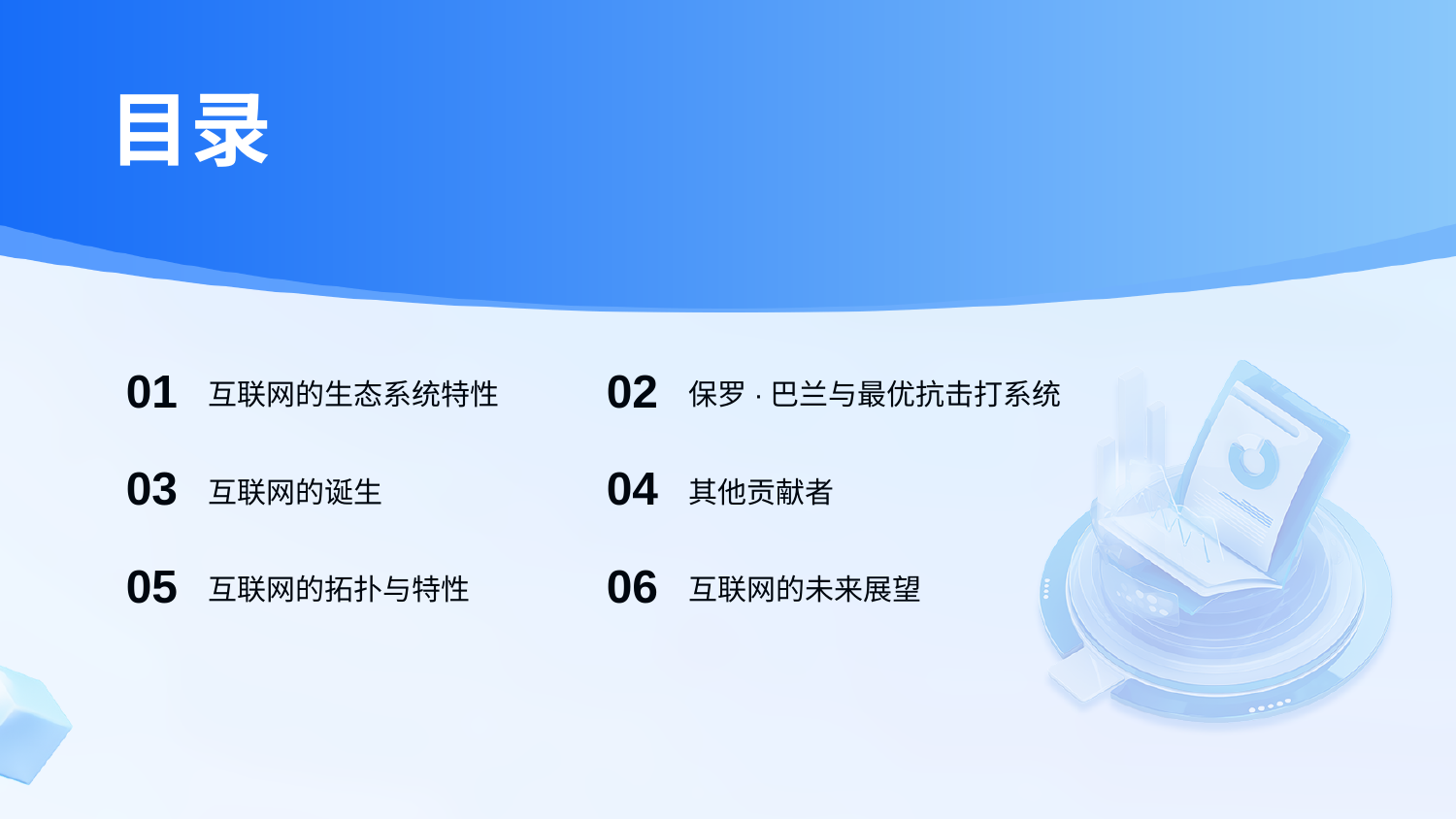

目录
01
02
互联网的生态系统特性
保罗·巴兰与最优抗击打系统
03
04
互联网的诞生
其他贡献者
05
06
互联网的拓扑与特性
互联网的未来展望